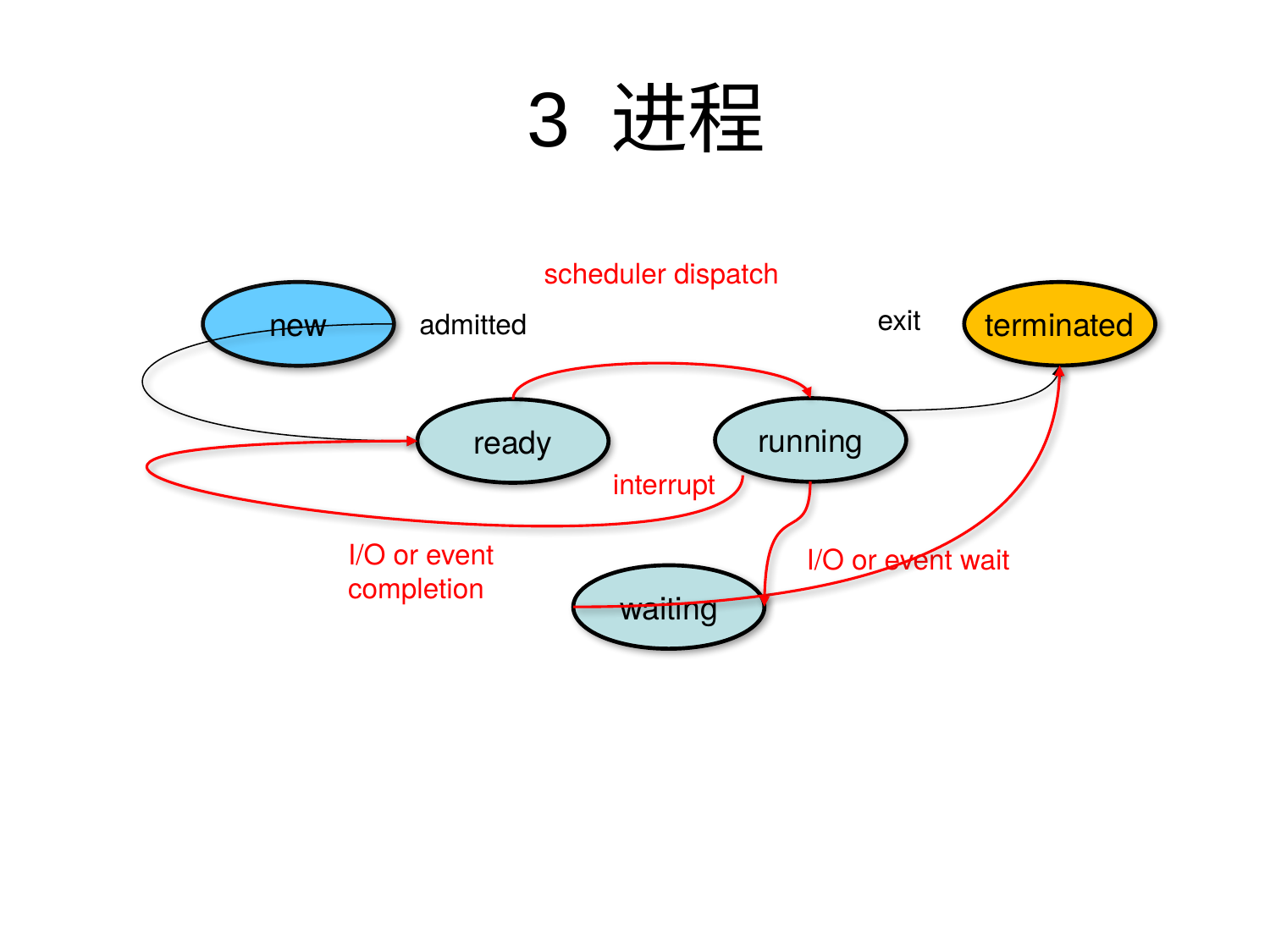

# 3 进程
scheduler dispatch
new
terminated
exit
admitted
running
ready
interrupt
I/O or event
completion
I/O or event wait
waiting